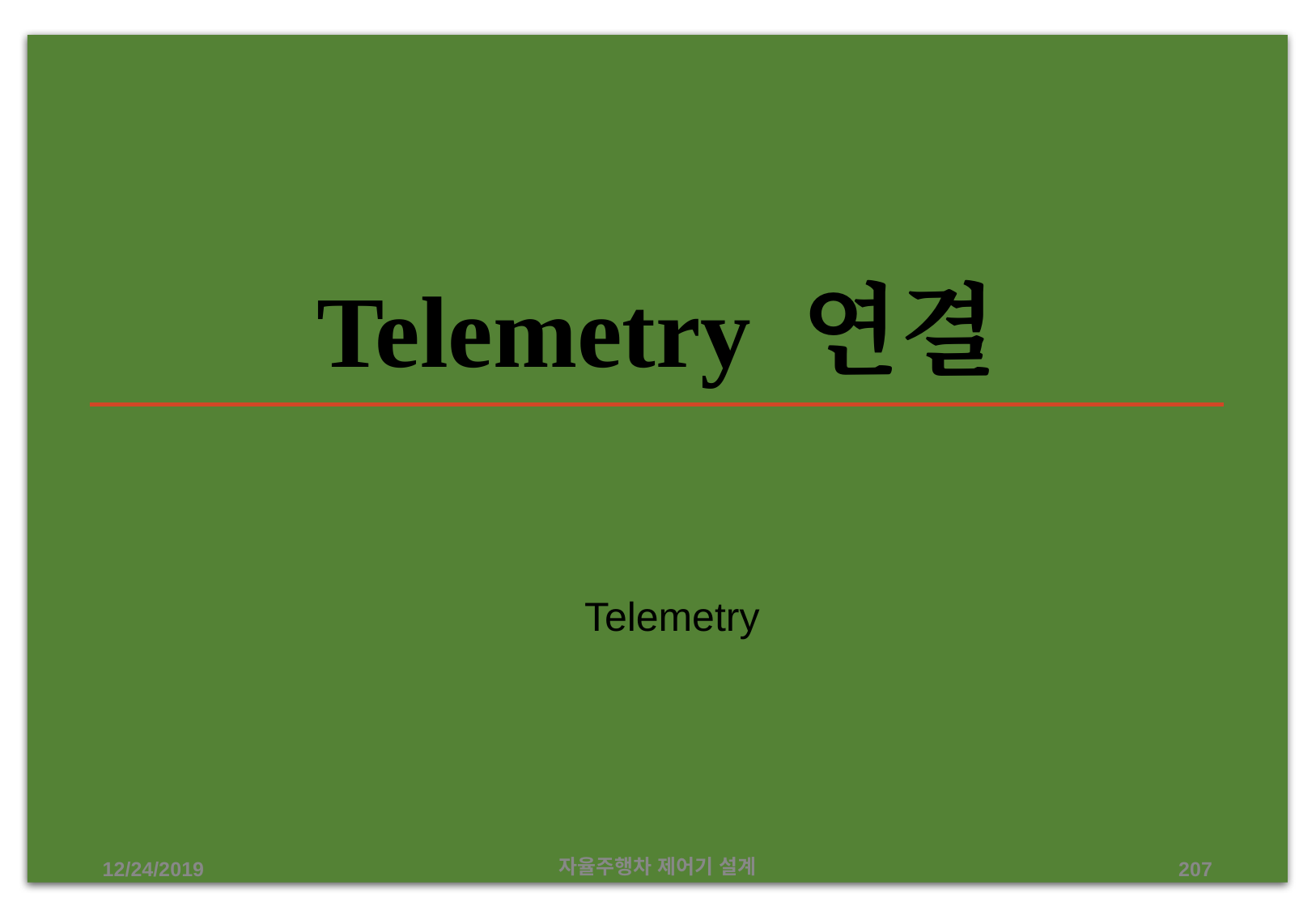

# Telemetry 연결
Telemetry
12/24/2019
자율주행차 제어기 설계
207